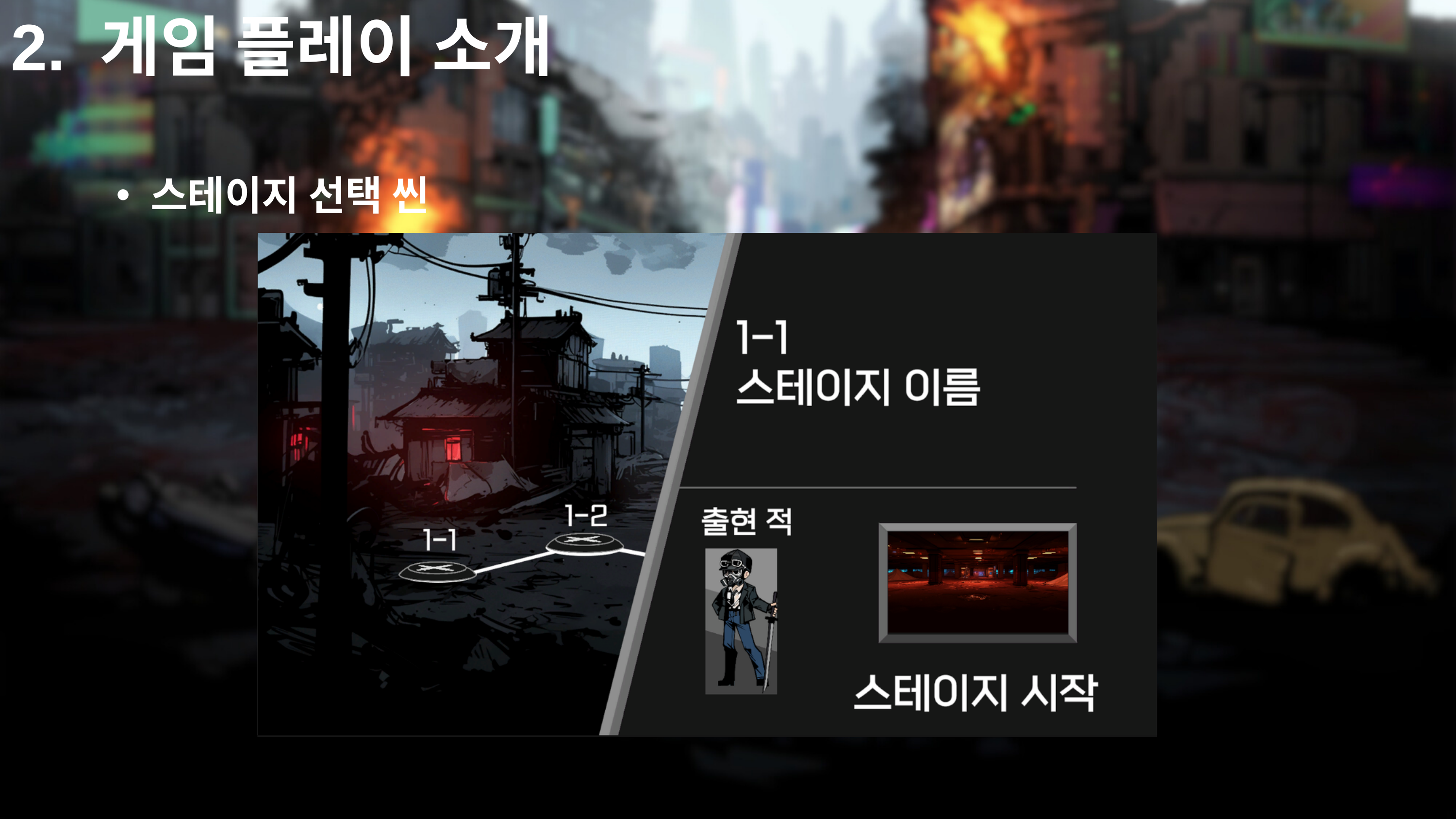

2. 게임 플레이 소개
스테이지 선택 씬